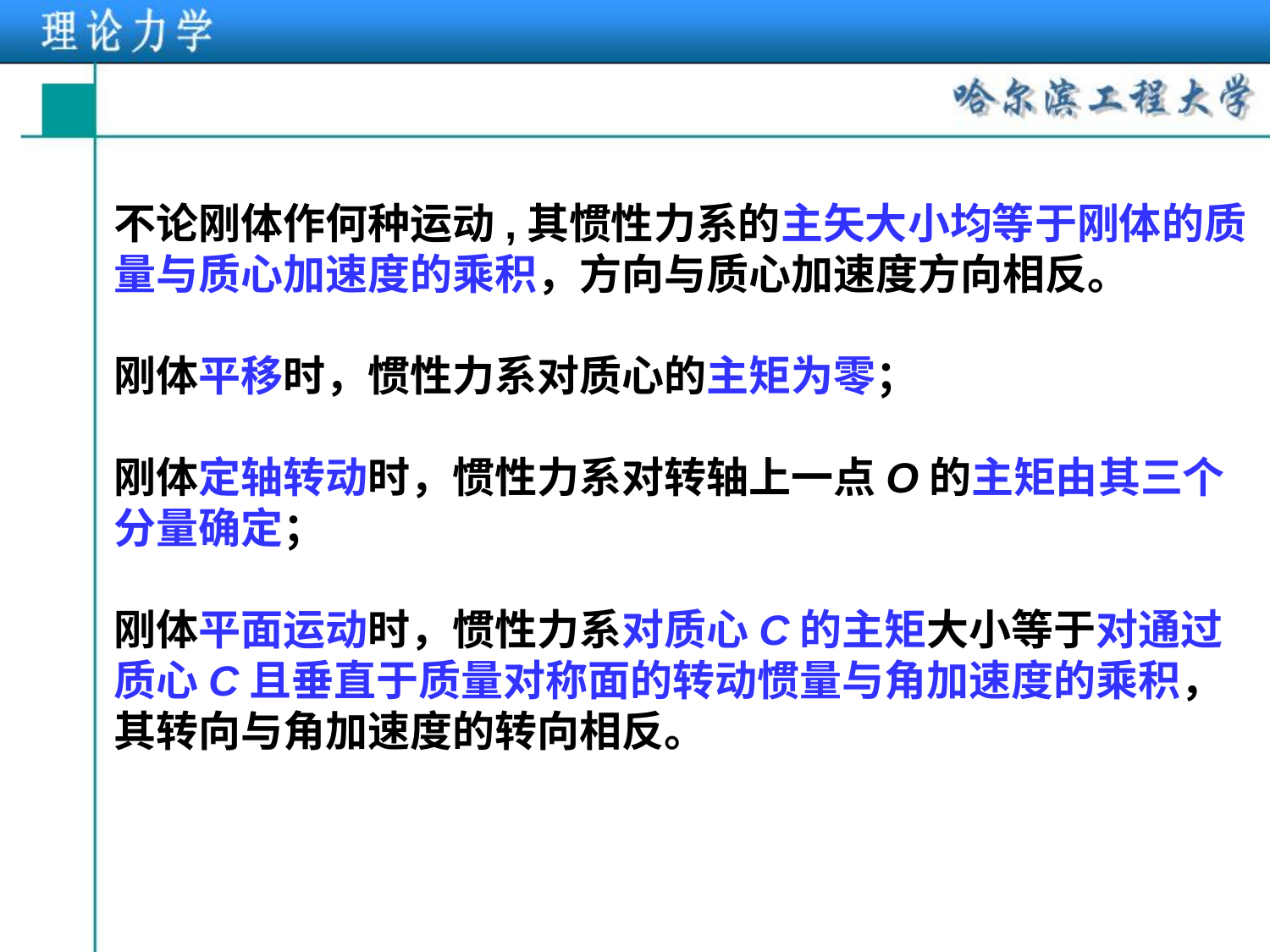

不论刚体作何种运动,其惯性力系的主矢大小均等于刚体的质量与质心加速度的乘积，方向与质心加速度方向相反。

刚体平移时，惯性力系对质心的主矩为零；

刚体定轴转动时，惯性力系对转轴上一点O的主矩由其三个分量确定；

刚体平面运动时，惯性力系对质心C的主矩大小等于对通过质心C且垂直于质量对称面的转动惯量与角加速度的乘积，其转向与角加速度的转向相反。